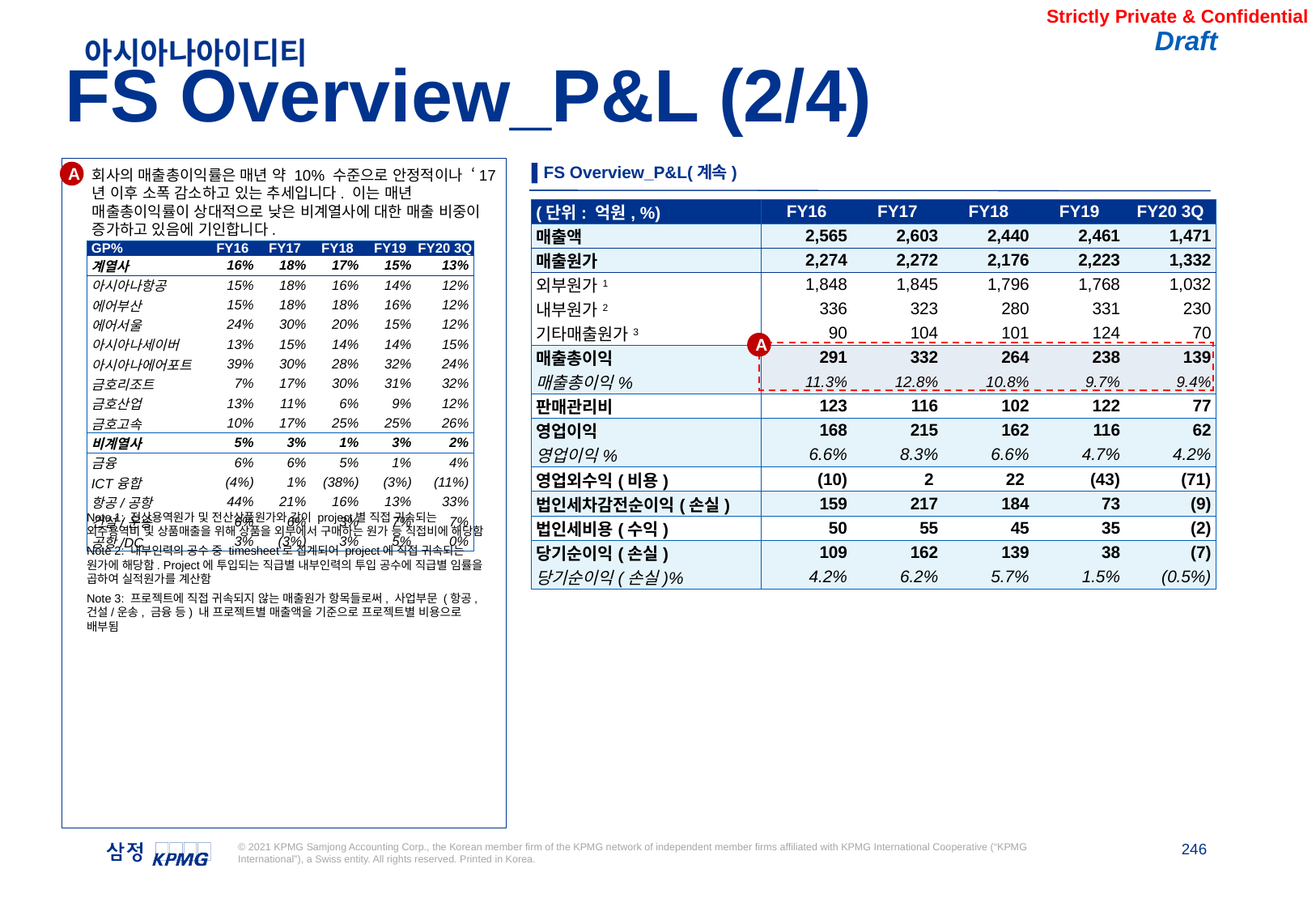

아시아나아이디티
FS Overview_P&L (2/4)
▌FS Overview_P&L(계속)

회사의 매출총이익률은 매년 약 10% 수준으로 안정적이나  ‘17년 이후 소폭 감소하고 있는 추세입니다. 이는 매년 매출총이익률이 상대적으로 낮은 비계열사에 대한 매출 비중이 증가하고 있음에 기인합니다.

A

| (단위: 억원, %) | FY16 | FY17 | FY18 | FY19 | FY20 3Q |
| --- | --- | --- | --- | --- | --- |
| 매출액 | 2,565 | 2,603 | 2,440 | 2,461 | 1,471 |
| 매출원가 | 2,274 | 2,272 | 2,176 | 2,223 | 1,332 |
| 외부원가1 | 1,848 | 1,845 | 1,796 | 1,768 | 1,032 |
| 내부원가2 | 336 | 323 | 280 | 331 | 230 |
| 기타매출원가3 | 90 | 104 | 101 | 124 | 70 |
| 매출총이익 | 291 | 332 | 264 | 238 | 139 |
| 매출총이익% | 11.3% | 12.8% | 10.8% | 9.7% | 9.4% |
| 판매관리비 | 123 | 116 | 102 | 122 | 77 |
| 영업이익 | 168 | 215 | 162 | 116 | 62 |
| 영업이익% | 6.6% | 8.3% | 6.6% | 4.7% | 4.2% |
| 영업외수익(비용) | (10) | 2 | 22 | (43) | (71) |
| 법인세차감전순이익(손실) | 159 | 217 | 184 | 73 | (9) |
| 법인세비용(수익) | 50 | 55 | 45 | 35 | (2) |
| 당기순이익(손실) | 109 | 162 | 139 | 38 | (7) |
| 당기순이익(손실)% | 4.2% | 6.2% | 5.7% | 1.5% | (0.5%) |
| GP% | FY16 | FY17 | FY18 | FY19 | FY20 3Q |
| --- | --- | --- | --- | --- | --- |
| 계열사 | 16% | 18% | 17% | 15% | 13% |
| 아시아나항공 | 15% | 18% | 16% | 14% | 12% |
| 에어부산 | 15% | 18% | 18% | 16% | 12% |
| 에어서울 | 24% | 30% | 20% | 15% | 12% |
| 아시아나세이버 | 13% | 15% | 14% | 14% | 15% |
| 아시아나에어포트 | 39% | 30% | 28% | 32% | 24% |
| 금호리조트 | 7% | 17% | 30% | 31% | 32% |
| 금호산업 | 13% | 11% | 6% | 9% | 12% |
| 금호고속 | 10% | 17% | 25% | 25% | 26% |
| 비계열사 | 5% | 3% | 1% | 3% | 2% |
| 금융 | 6% | 6% | 5% | 1% | 4% |
| ICT융합 | (4%) | 1% | (38%) | (3%) | (11%) |
| 항공/공항 | 44% | 21% | 16% | 13% | 33% |
| 건설/운송 | 6% | 6% | 3% | 7% | 7% |
| 공항/DC | 3% | (3%) | 3% | 5% | 0% |
A

Note 1: 전산용역원가 및 전산상품원가와 같이 project별 직접 귀속되는 외주용역비 및 상품매출을 위해 상품을 외부에서 구매하는 원가 등 직접비에 해당함
Note 2: 내부인력의 공수 중 timesheet로 집계되어 project에 직접 귀속되는 원가에 해당함. Project에 투입되는 직급별 내부인력의 투입 공수에 직급별 임률을 곱하여 실적원가를 계산함
Note 3: 프로젝트에 직접 귀속되지 않는 매출원가 항목들로써, 사업부문 (항공, 건설/운송, 금융 등) 내 프로젝트별 매출액을 기준으로 프로젝트별 비용으로 배부됨